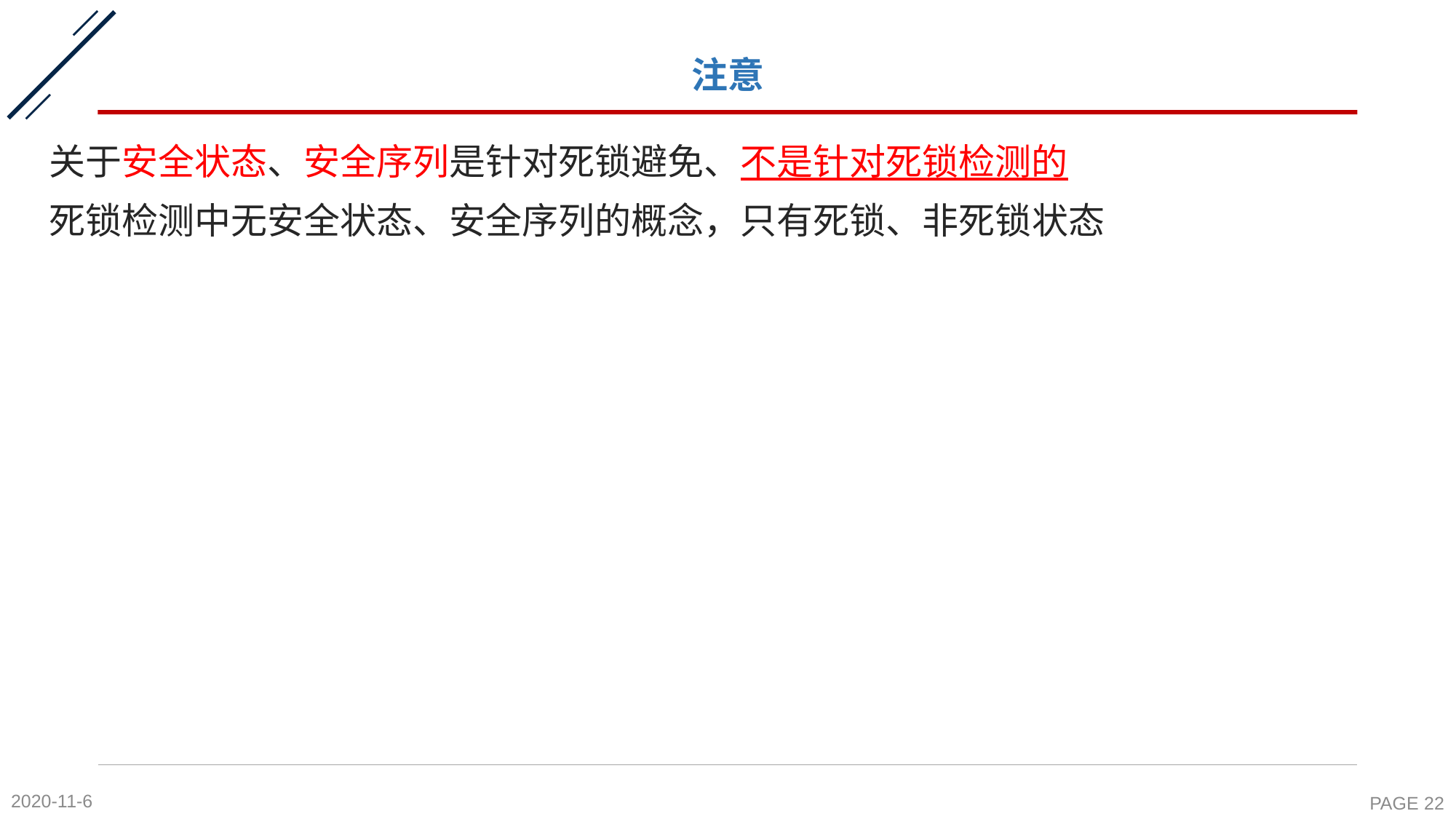

# 注意
关于安全状态、安全序列是针对死锁避免、不是针对死锁检测的
死锁检测中无安全状态、安全序列的概念，只有死锁、非死锁状态
2020-11-6
PAGE 22